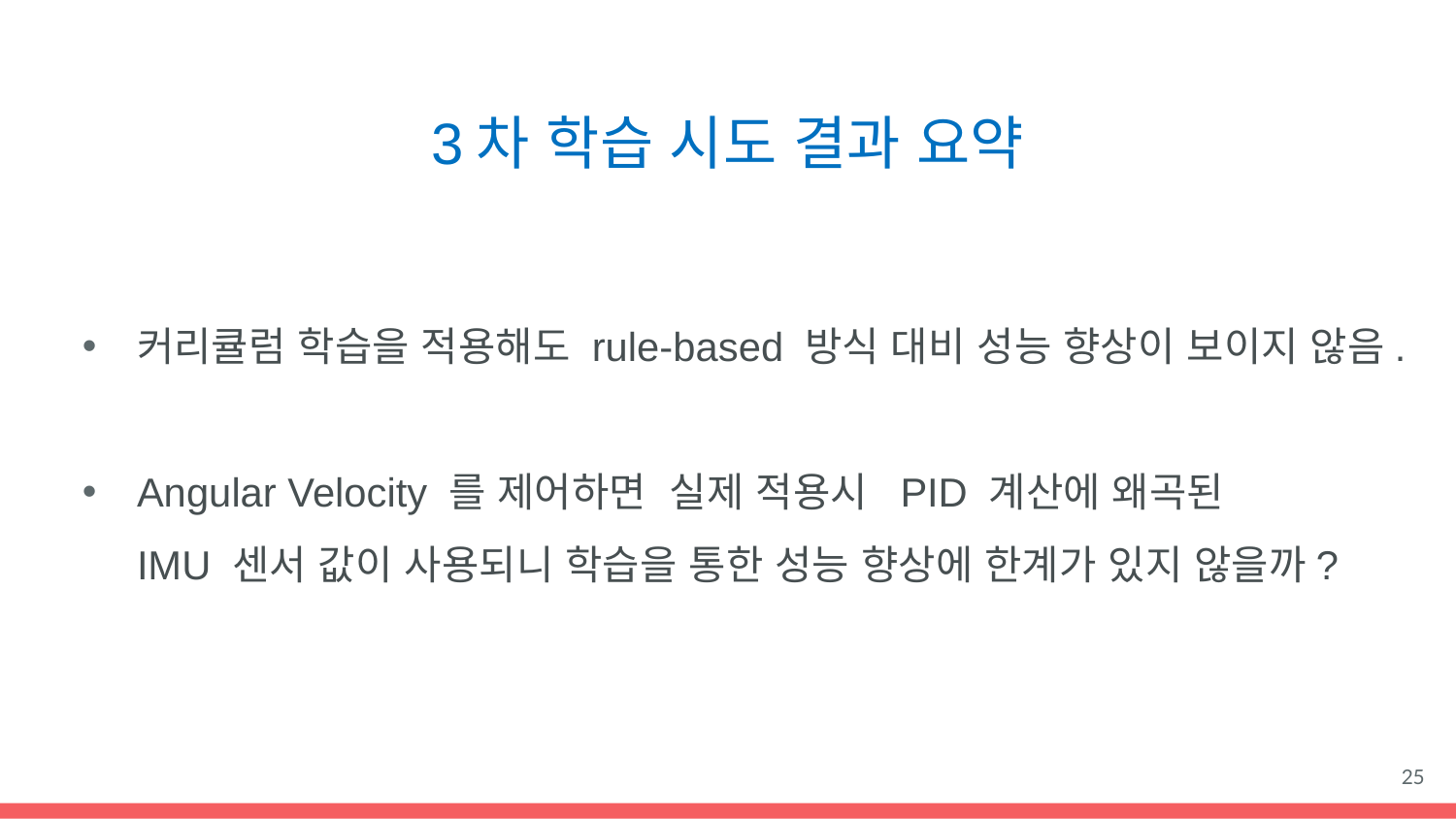

# 3차 학습 시도 결과 요약

커리큘럼 학습을 적용해도 rule-based 방식 대비 성능 향상이 보이지 않음.

Angular Velocity 를 제어하면  실제 적용시  PID 계산에 왜곡된
IMU 센서 값이 사용되니 학습을 통한 성능 향상에 한계가 있지 않을까?
25